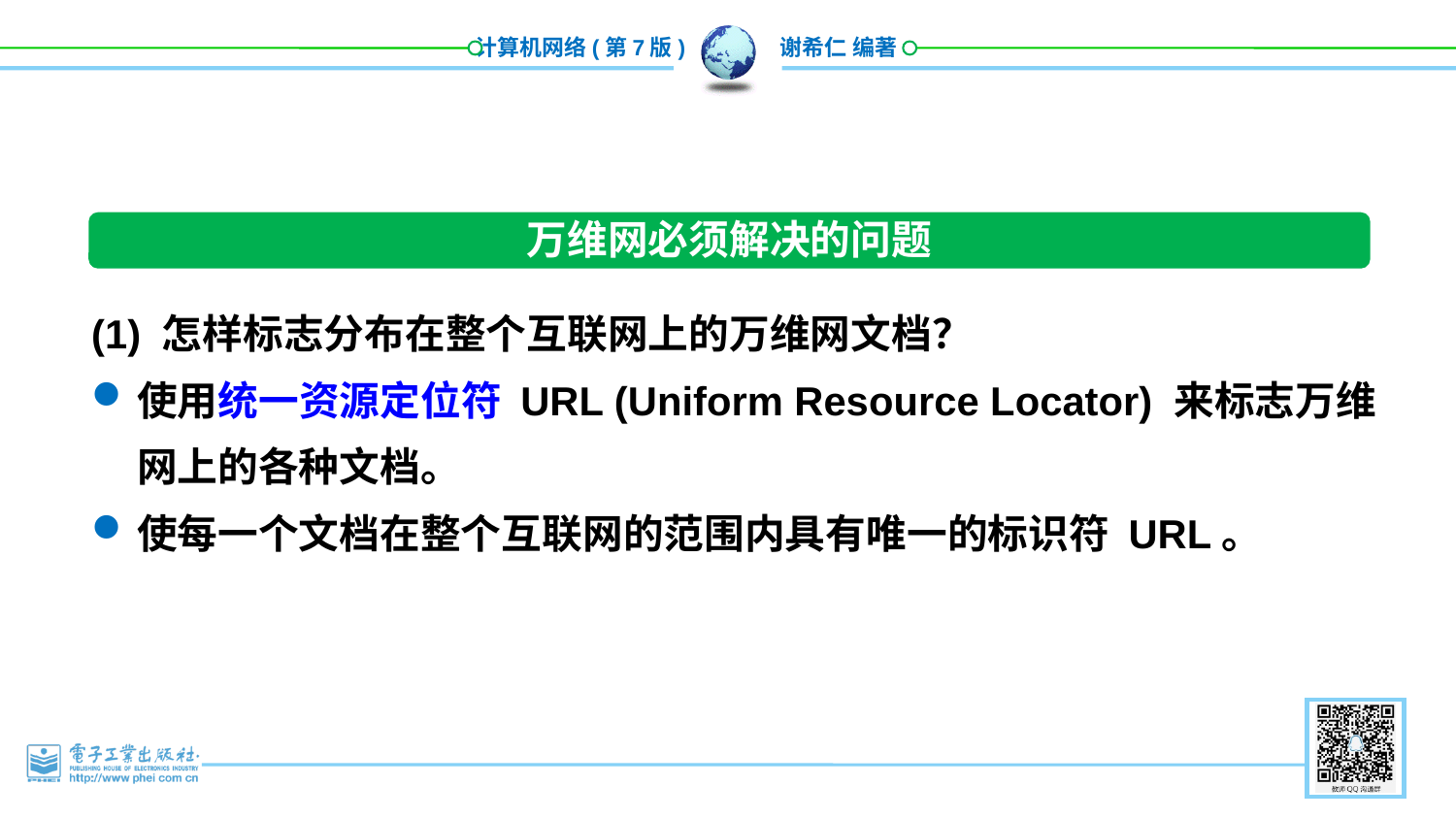

万维网必须解决的问题

(1) 怎样标志分布在整个互联网上的万维网文档？
使用统一资源定位符 URL (Uniform Resource Locator) 来标志万维网上的各种文档。
使每一个文档在整个互联网的范围内具有唯一的标识符 URL。